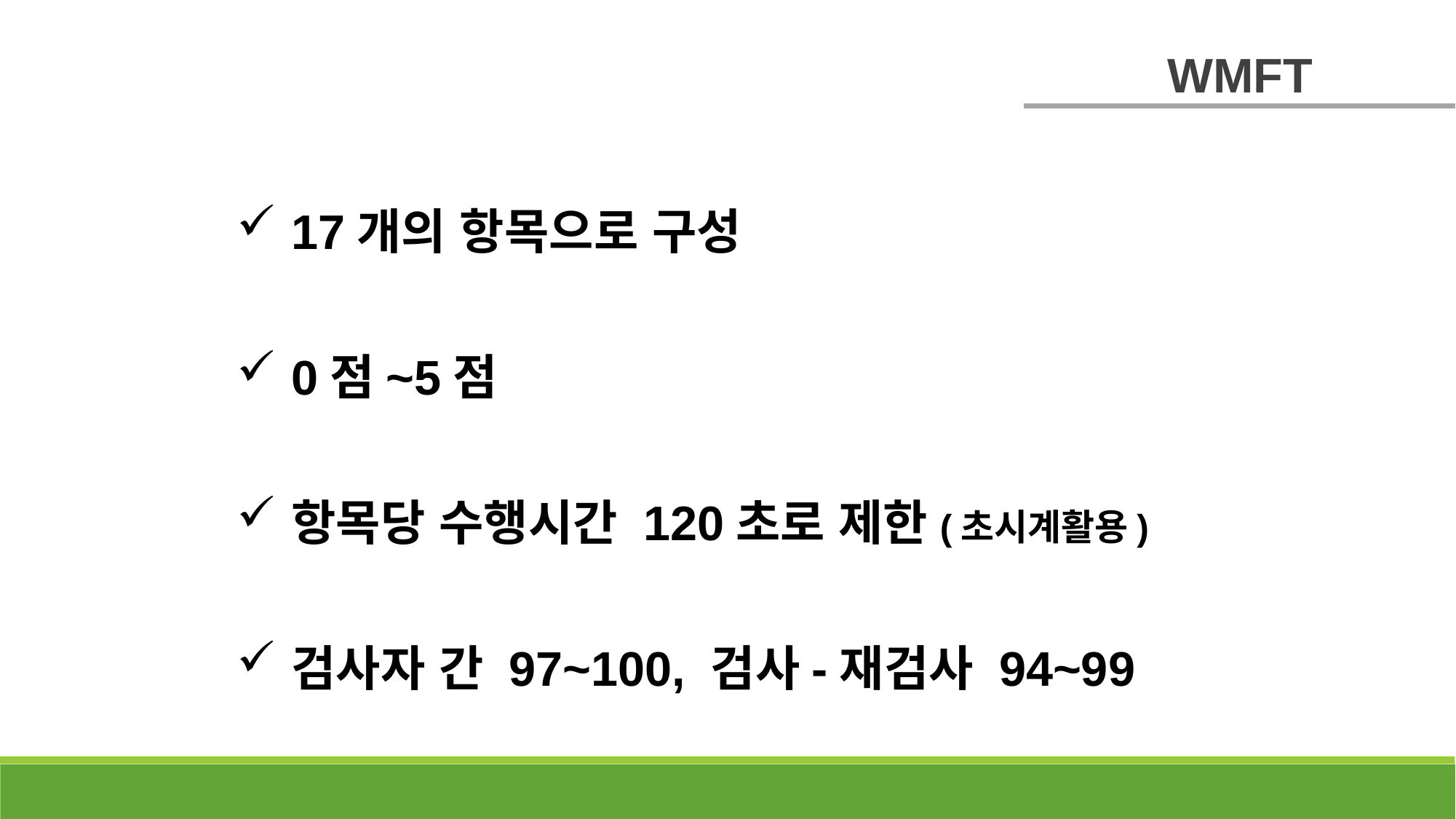

WMFT
17개의 항목으로 구성
0점~5점
항목당 수행시간 120초로 제한(초시계활용)
검사자 간 97~100, 검사-재검사 94~99